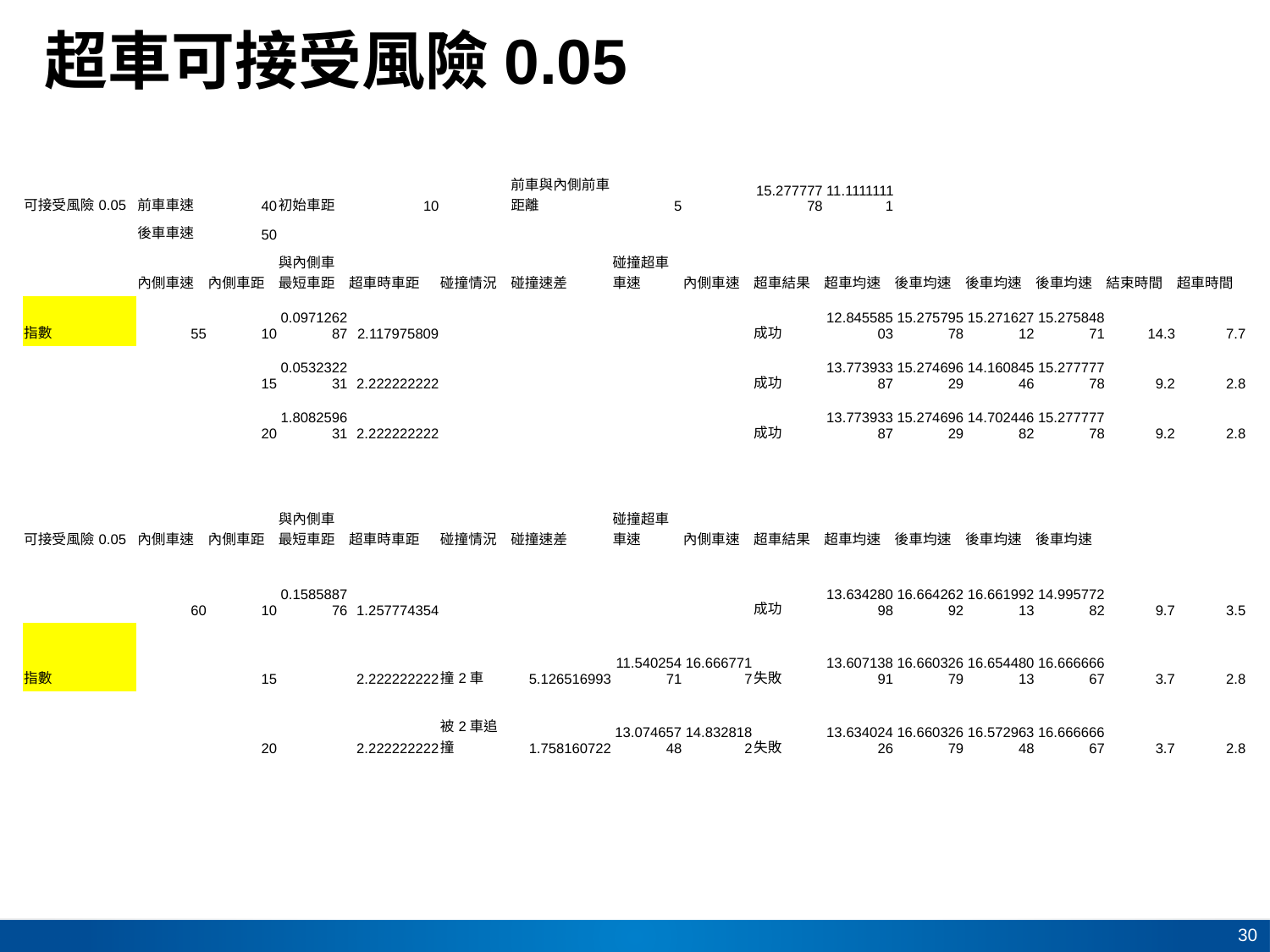

# 超車可接受風險0.05
| 可接受風險0.05 | 前車車速 | 40 | 初始車距 | 10 |  | 前車與內側前車距離 | 5 |  | 15.27777778 | 11.11111111 |  |  |  |  |  |
| --- | --- | --- | --- | --- | --- | --- | --- | --- | --- | --- | --- | --- | --- | --- | --- |
|  | 後車車速 | 50 |  |  |  |  |  |  |  |  |  |  |  |  |  |
|  | 內側車速 | 內側車距 | 與內側車最短車距 | 超車時車距 | 碰撞情況 | 碰撞速差 | 碰撞超車車速 | 內側車速 | 超車結果 | 超車均速 | 後車均速 | 後車均速 | 後車均速 | 結束時間 | 超車時間 |
| 指數 | 55 | 10 | 0.097126287 | 2.117975809 |  |  |  |  | 成功 | 12.84558503 | 15.27579578 | 15.27162712 | 15.27584871 | 14.3 | 7.7 |
|  |  | 15 | 0.053232231 | 2.222222222 |  |  |  |  | 成功 | 13.77393387 | 15.27469629 | 14.16084546 | 15.27777778 | 9.2 | 2.8 |
|  |  | 20 | 1.808259631 | 2.222222222 |  |  |  |  | 成功 | 13.77393387 | 15.27469629 | 14.70244682 | 15.27777778 | 9.2 | 2.8 |
| 可接受風險0.05 | 內側車速 | 內側車距 | 與內側車最短車距 | 超車時車距 | 碰撞情況 | 碰撞速差 | 碰撞超車車速 | 內側車速 | 超車結果 | 超車均速 | 後車均速 | 後車均速 | 後車均速 |  |  |
| --- | --- | --- | --- | --- | --- | --- | --- | --- | --- | --- | --- | --- | --- | --- | --- |
|  | 60 | 10 | 0.158588776 | 1.257774354 |  |  |  |  | 成功 | 13.63428098 | 16.66426292 | 16.66199213 | 14.99577282 | 9.7 | 3.5 |
| 指數 |  | 15 |  | 2.222222222 | 撞2車 | 5.126516993 | 11.54025471 | 16.6667717 | 失敗 | 13.60713891 | 16.66032679 | 16.65448013 | 16.66666667 | 3.7 | 2.8 |
|  |  | 20 |  | 2.222222222 | 被2車追撞 | 1.758160722 | 13.07465748 | 14.8328182 | 失敗 | 13.63402426 | 16.66032679 | 16.57296348 | 16.66666667 | 3.7 | 2.8 |
30